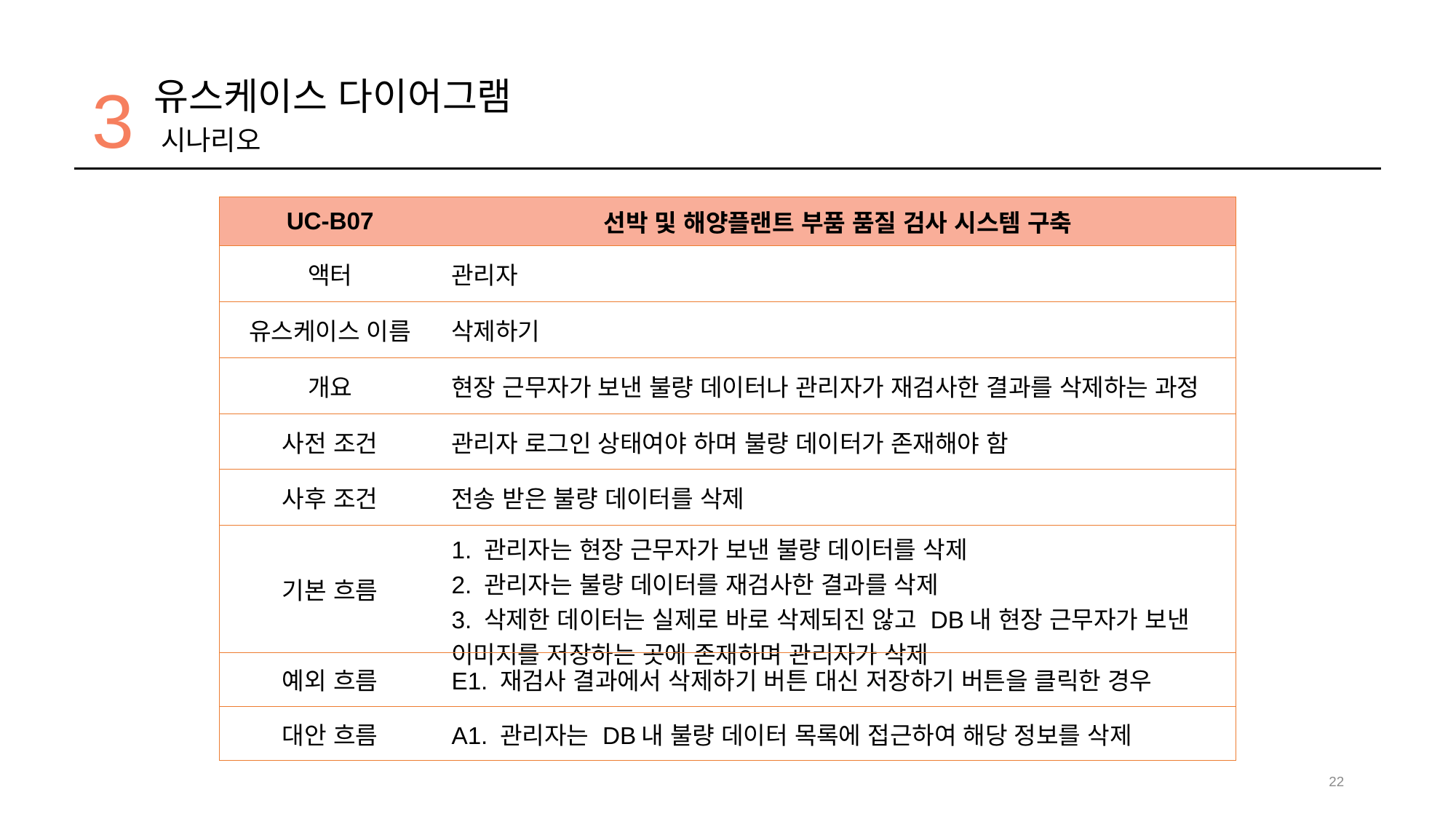

3
유스케이스 다이어그램
시나리오
| UC-B07 | 선박 및 해양플랜트 부품 품질 검사 시스템 구축 |
| --- | --- |
| 액터 | 관리자 |
| 유스케이스 이름 | 삭제하기 |
| 개요 | 현장 근무자가 보낸 불량 데이터나 관리자가 재검사한 결과를 삭제하는 과정 |
| 사전 조건 | 관리자 로그인 상태여야 하며 불량 데이터가 존재해야 함 |
| 사후 조건 | 전송 받은 불량 데이터를 삭제 |
| 기본 흐름 | 1. 관리자는 현장 근무자가 보낸 불량 데이터를 삭제 2. 관리자는 불량 데이터를 재검사한 결과를 삭제 3. 삭제한 데이터는 실제로 바로 삭제되진 않고 DB내 현장 근무자가 보낸 이미지를 저장하는 곳에 존재하며 관리자가 삭제 |
| 예외 흐름 | E1. 재검사 결과에서 삭제하기 버튼 대신 저장하기 버튼을 클릭한 경우 |
| 대안 흐름 | A1. 관리자는 DB내 불량 데이터 목록에 접근하여 해당 정보를 삭제 |
22